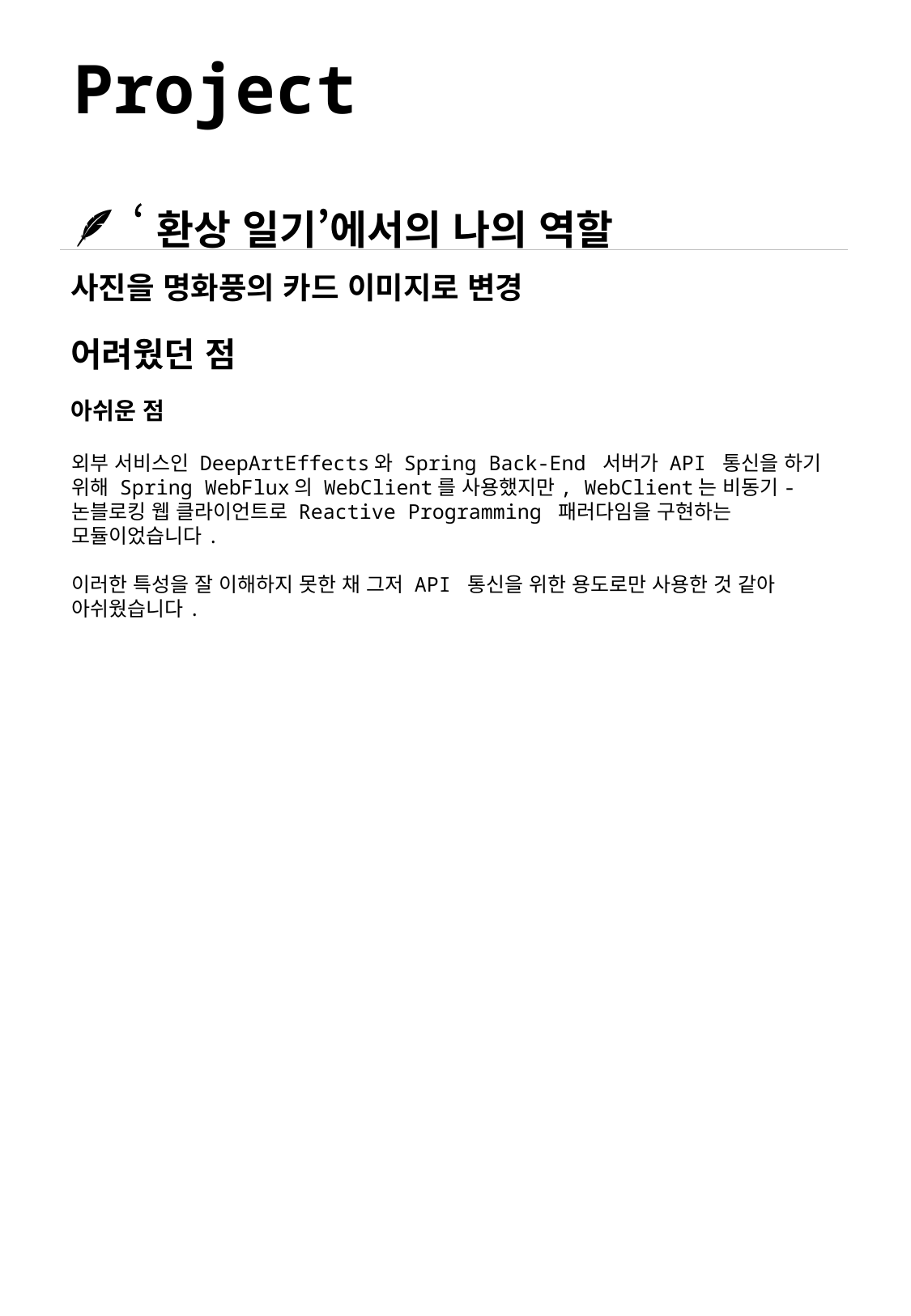

# Project
🪶 ‘환상 일기’에서의 나의 역할
사진을 명화풍의 카드 이미지로 변경

어려웠던 점

아쉬운 점
외부 서비스인 DeepArtEffects와 Spring Back-End 서버가 API 통신을 하기 위해 Spring WebFlux의 WebClient를 사용했지만, WebClient는 비동기-논블로킹 웹 클라이언트로 Reactive Programming 패러다임을 구현하는 모듈이었습니다.

이러한 특성을 잘 이해하지 못한 채 그저 API 통신을 위한 용도로만 사용한 것 같아 아쉬웠습니다.